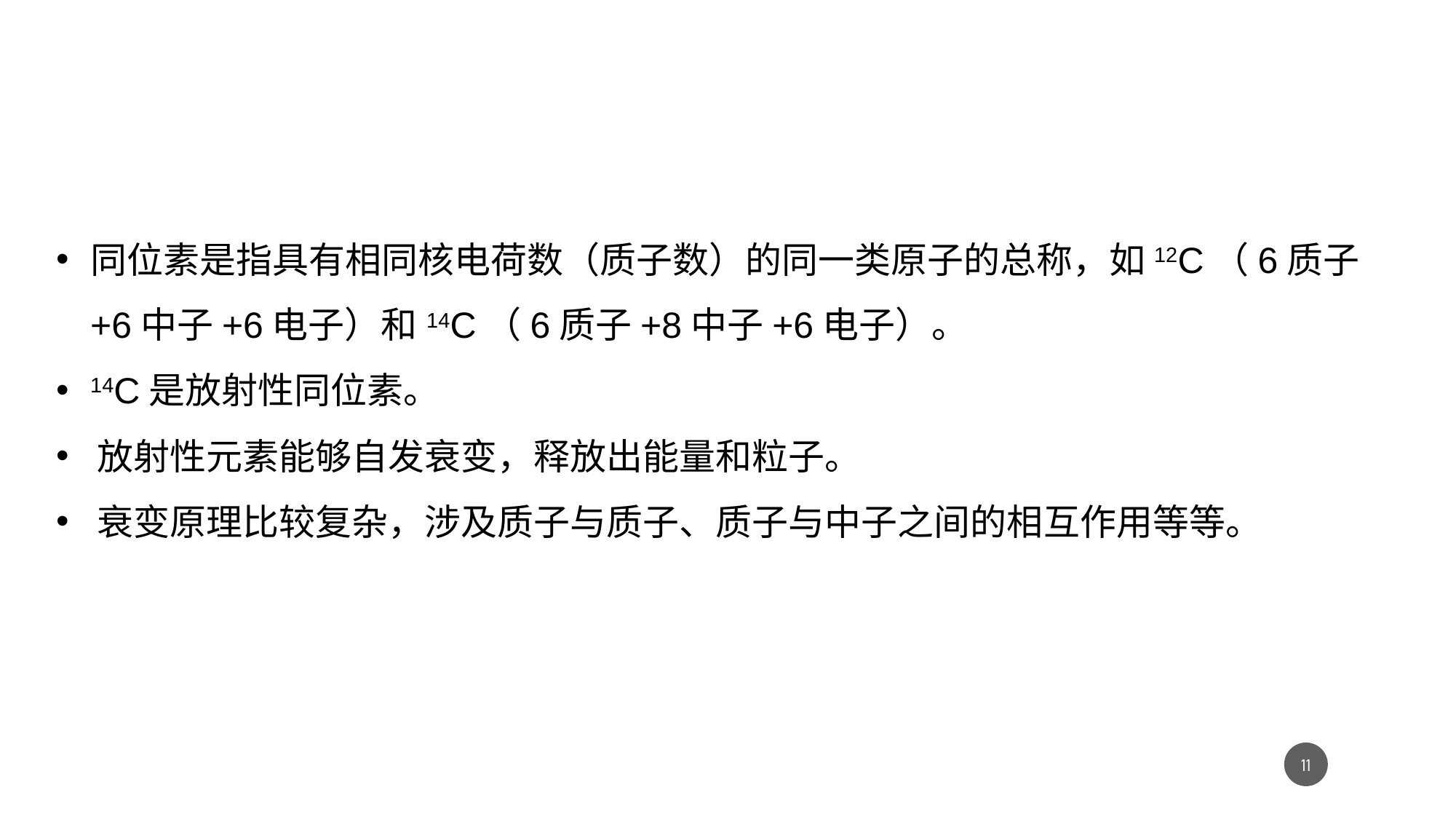

同位素是指具有相同核电荷数（质子数）的同一类原子的总称，如12C（6质子+6中子+6电子）和14C（6质子+8中子+6电子）。
14C是放射性同位素。
放射性元素能够自发衰变，释放出能量和粒子。
衰变原理比较复杂，涉及质子与质子、质子与中子之间的相互作用等等。
11